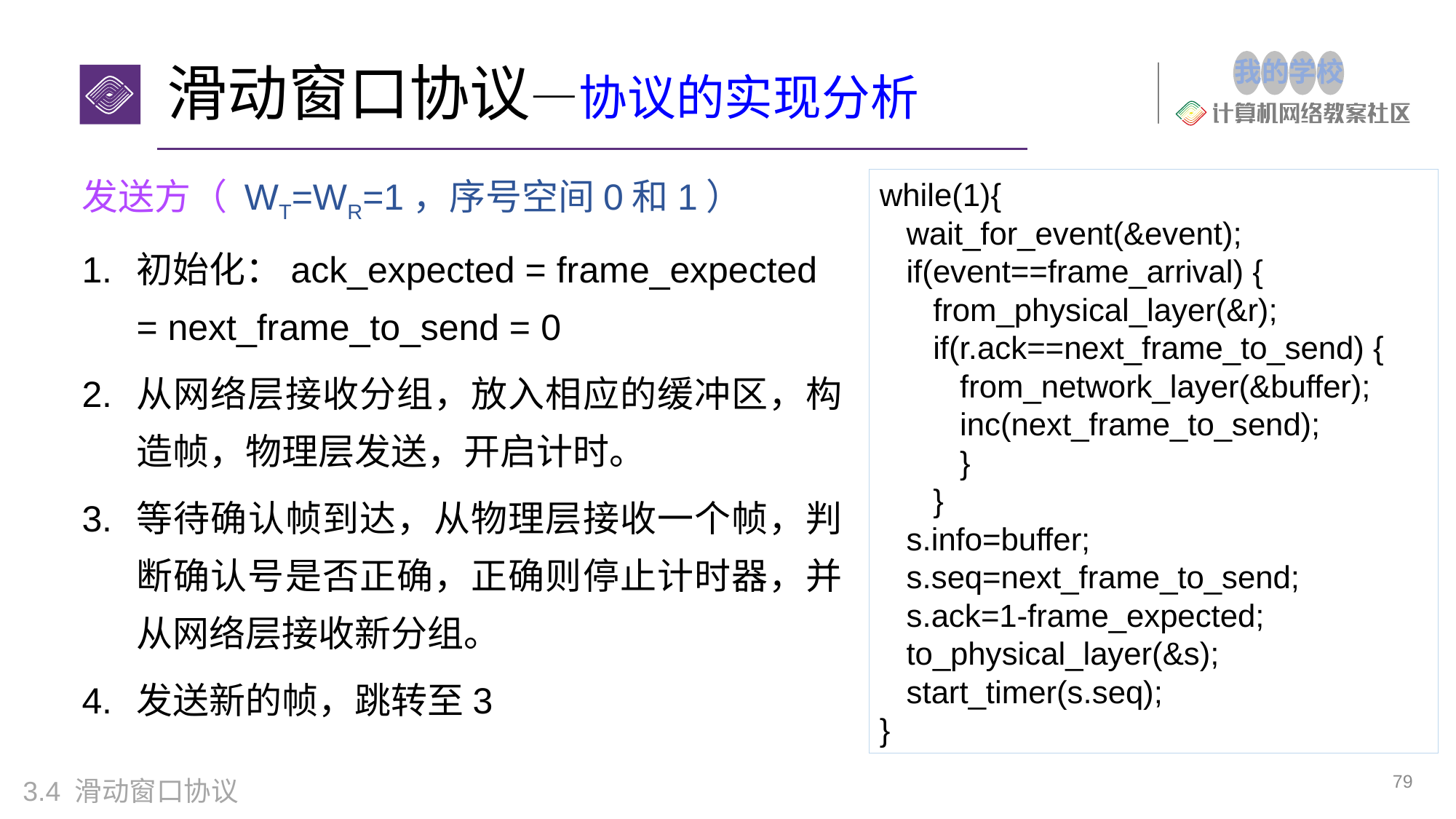

# 滑动窗口协议—协议的实现分析
发送方（ WT=WR=1，序号空间0和1）
初始化：ack_expected = frame_expected = next_frame_to_send = 0
从网络层接收分组，放入相应的缓冲区，构造帧，物理层发送，开启计时。
等待确认帧到达，从物理层接收一个帧，判断确认号是否正确，正确则停止计时器，并从网络层接收新分组。
发送新的帧，跳转至3
while(1){
   wait_for_event(&event);
   if(event==frame_arrival) {
      from_physical_layer(&r);
      if(r.ack==next_frame_to_send) {
         from_network_layer(&buffer);
         inc(next_frame_to_send);
         }
      }
   s.info=buffer;
   s.seq=next_frame_to_send;
   s.ack=1-frame_expected;
   to_physical_layer(&s);
   start_timer(s.seq);
}
79
3.4 滑动窗口协议